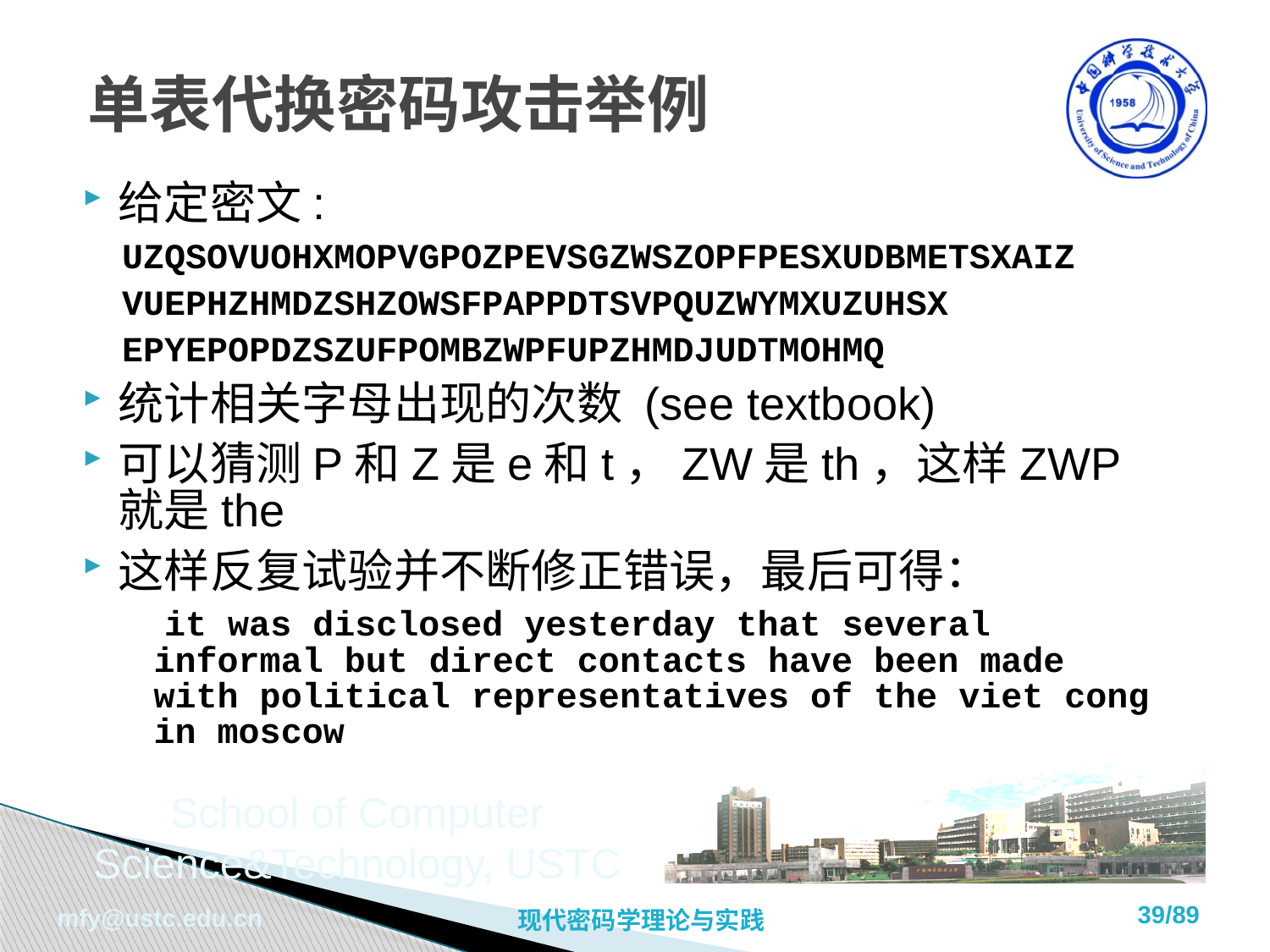

# 单表代换密码攻击举例
给定密文:
UZQSOVUOHXMOPVGPOZPEVSGZWSZOPFPESXUDBMETSXAIZ
VUEPHZHMDZSHZOWSFPAPPDTSVPQUZWYMXUZUHSX
EPYEPOPDZSZUFPOMBZWPFUPZHMDJUDTMOHMQ
统计相关字母出现的次数 (see textbook)
可以猜测P和Z是e和t，ZW是th，这样ZWP就是the
这样反复试验并不断修正错误，最后可得：
  it was disclosed yesterday that several informal but direct contacts have been made with political representatives of the viet cong in moscow